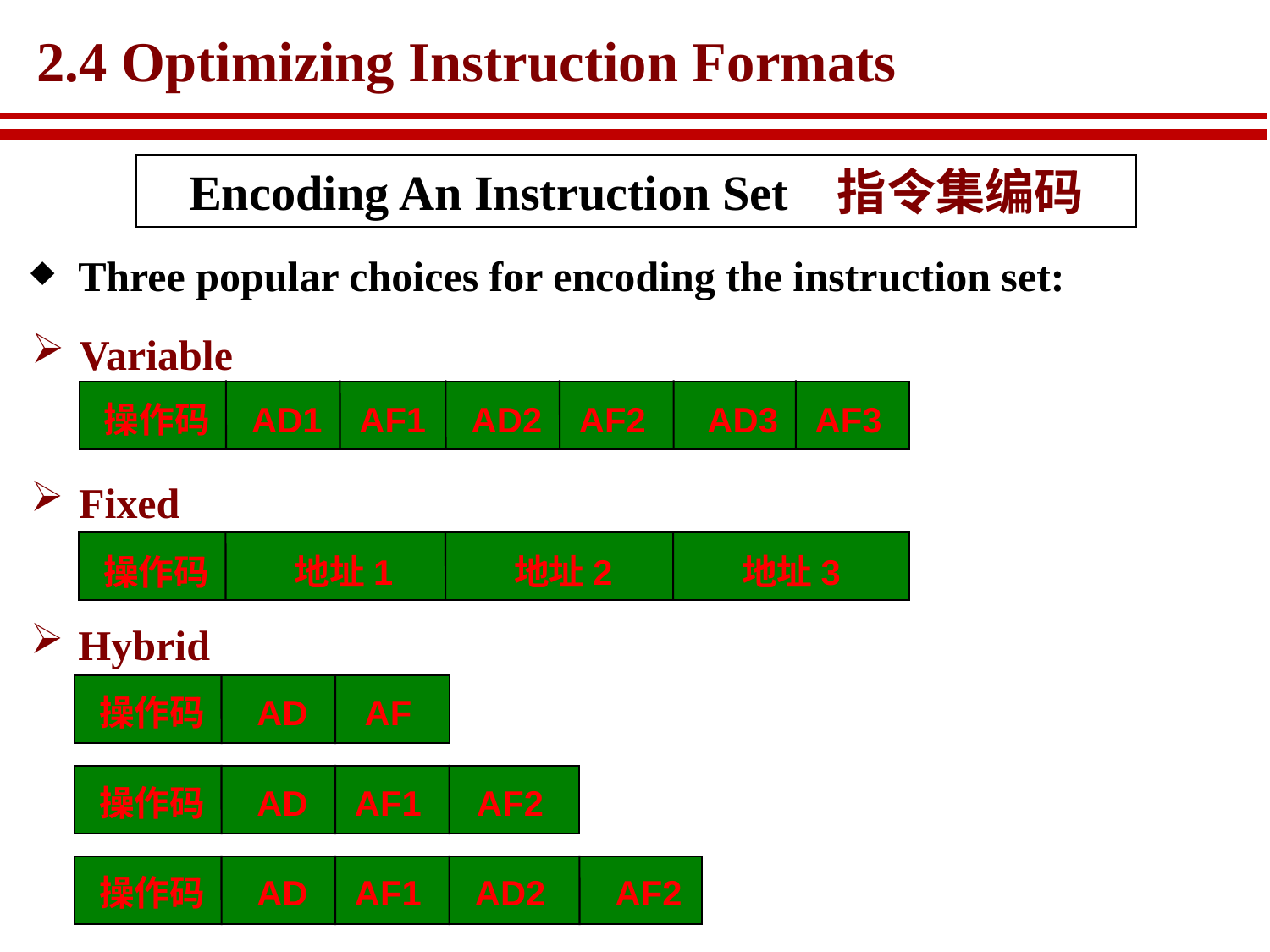

# 2.4 Optimizing Instruction Formats
Encoding An Instruction Set   指令集编码
Three popular choices for encoding the instruction set:
Variable

操作码
AD1
AF1
AD2
AF2
AD3
AF3
Fixed

操作码
地址1
地址2
地址3
Hybrid

操作码
AD
AF

操作码
AD
AF1
AF2

操作码
AD2
AF2
AD
AF1